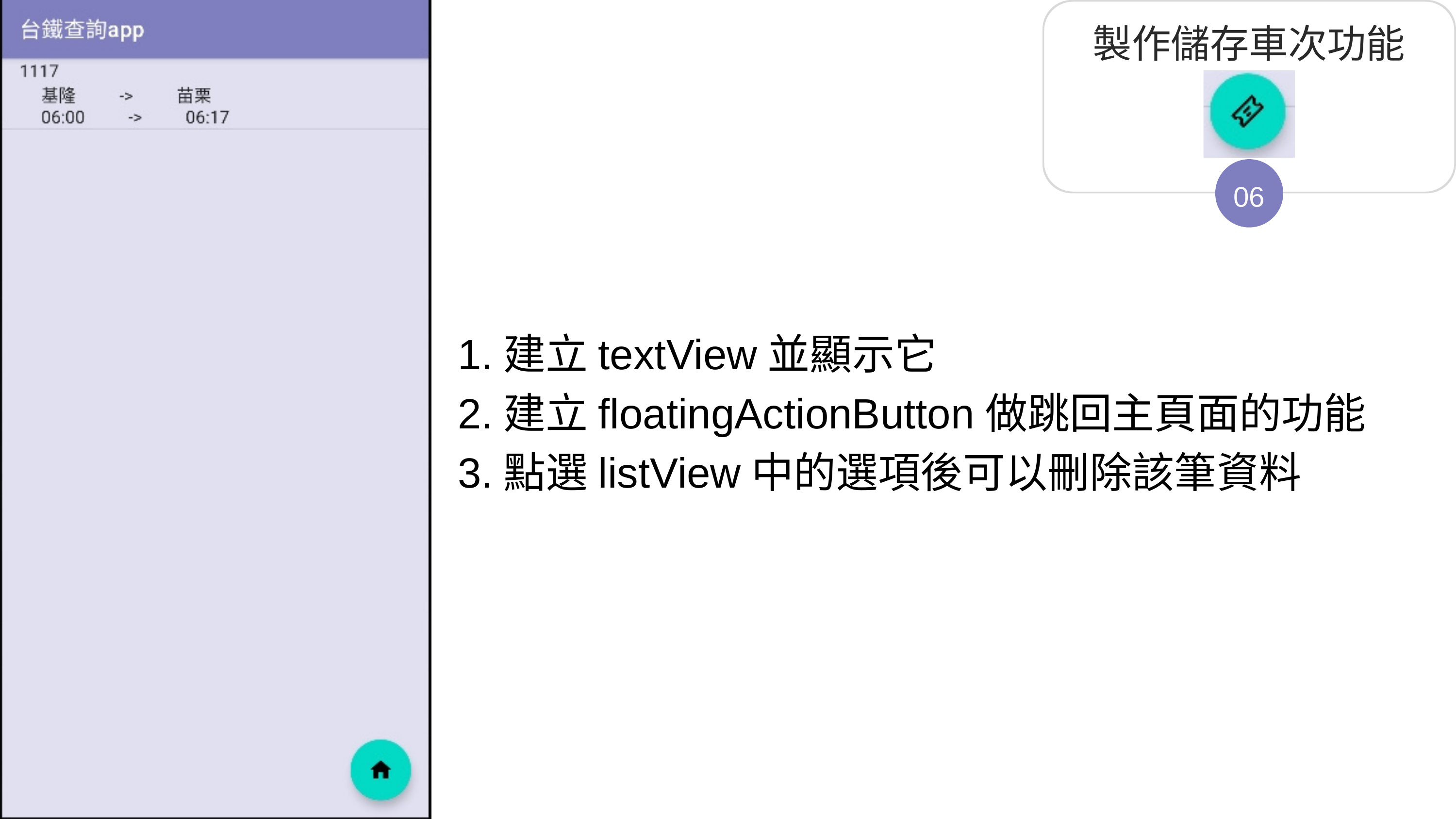

製作儲存車次功能

06
1.建立textView並顯示它
2.建立floatingActionButton做跳回主頁面的功能
3.點選listView中的選項後可以刪除該筆資料